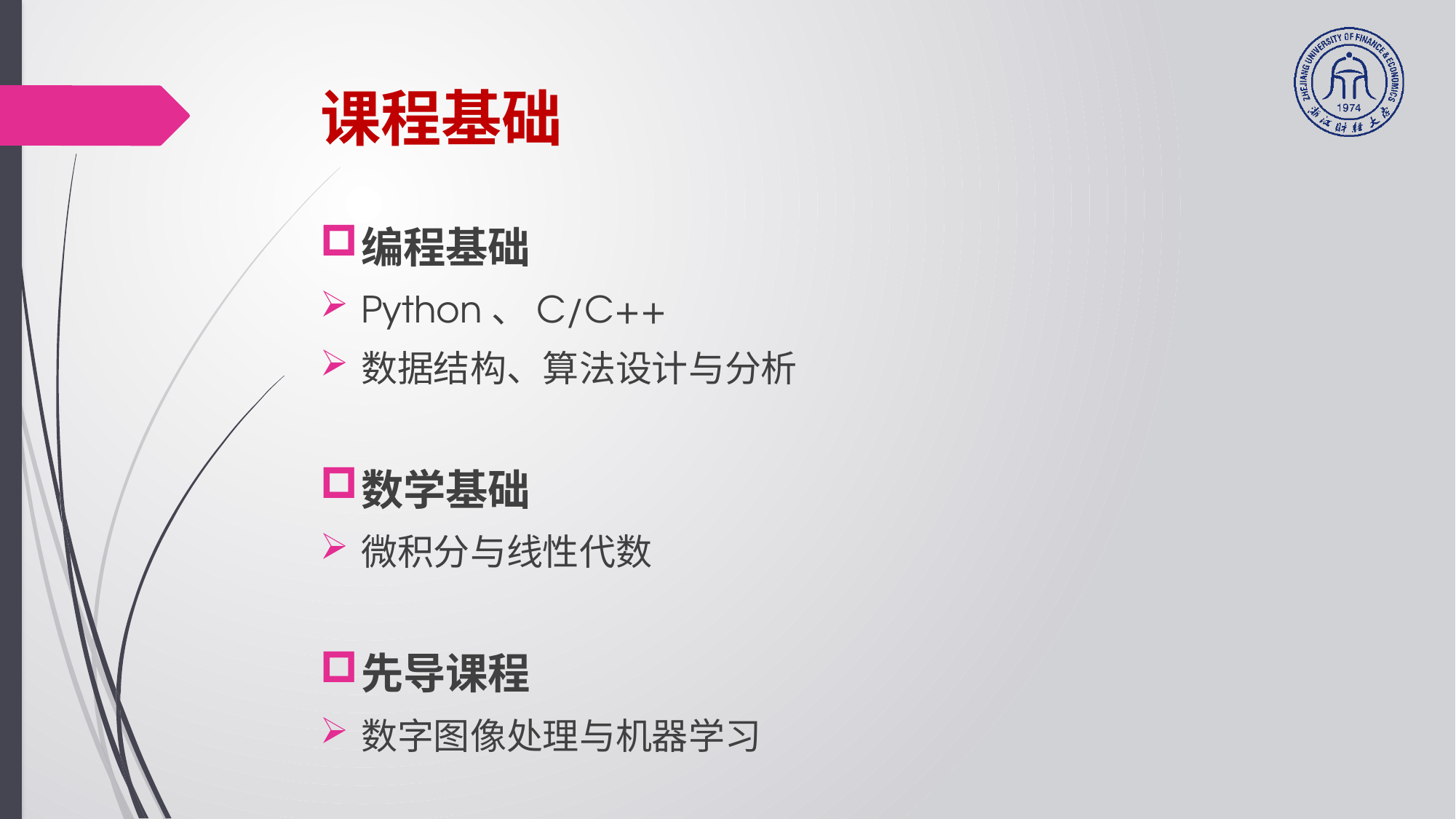

# 课程基础
编程基础
Python、C/C++
数据结构、算法设计与分析

数学基础
微积分与线性代数

先导课程
数字图像处理与机器学习